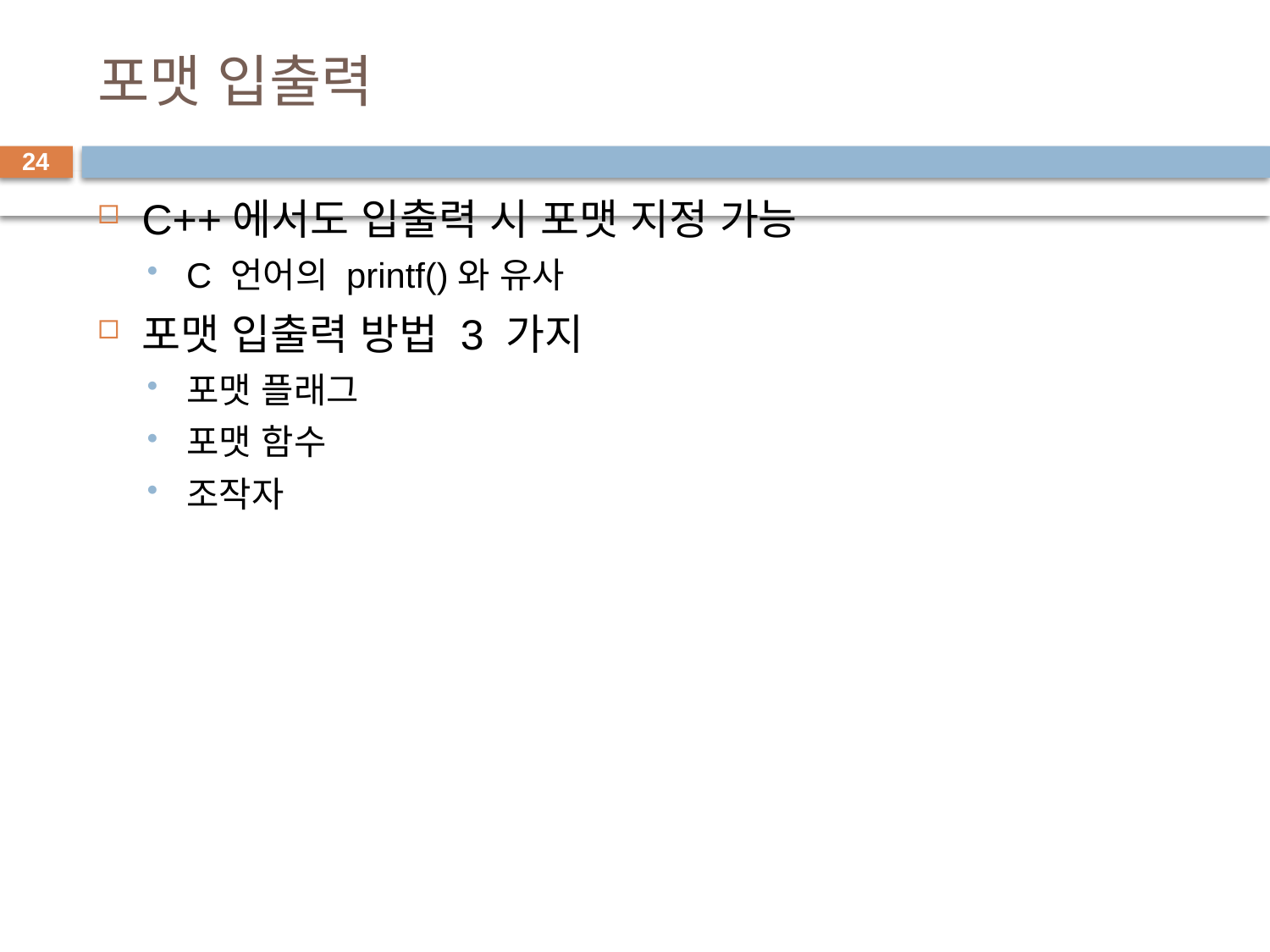

# 포맷 입출력
24
C++에서도 입출력 시 포맷 지정 가능
C 언어의 printf()와 유사
포맷 입출력 방법 3 가지
포맷 플래그
포맷 함수
조작자